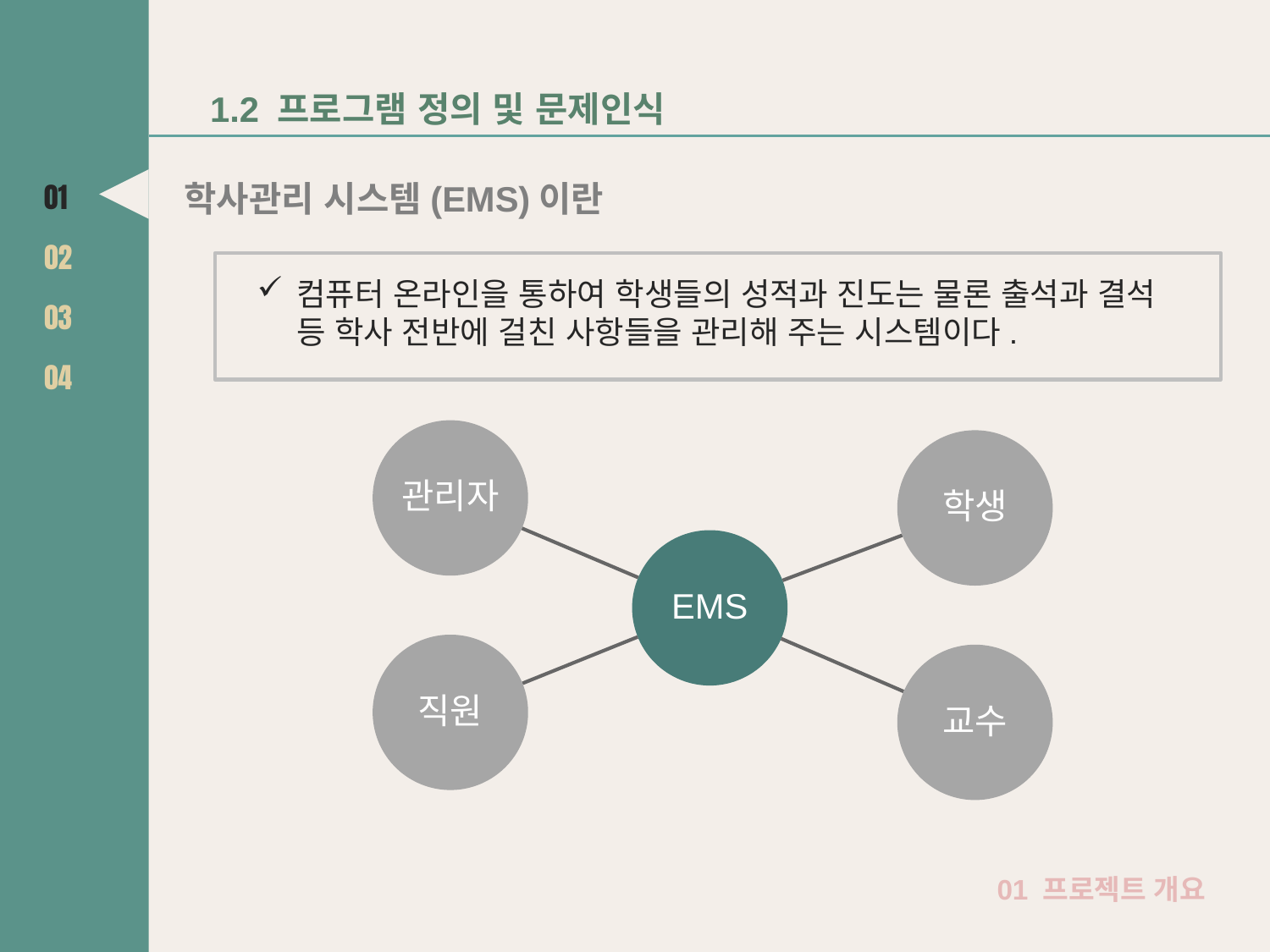

01
02
03
04
1.2 프로그램 정의 및 문제인식
학사관리 시스템(EMS)이란

컴퓨터 온라인을 통하여 학생들의 성적과 진도는 물론 출석과 결석 등 학사 전반에 걸친 사항들을 관리해 주는 시스템이다.

EMS

직원

학생

교수

관리자
01 프로젝트 개요